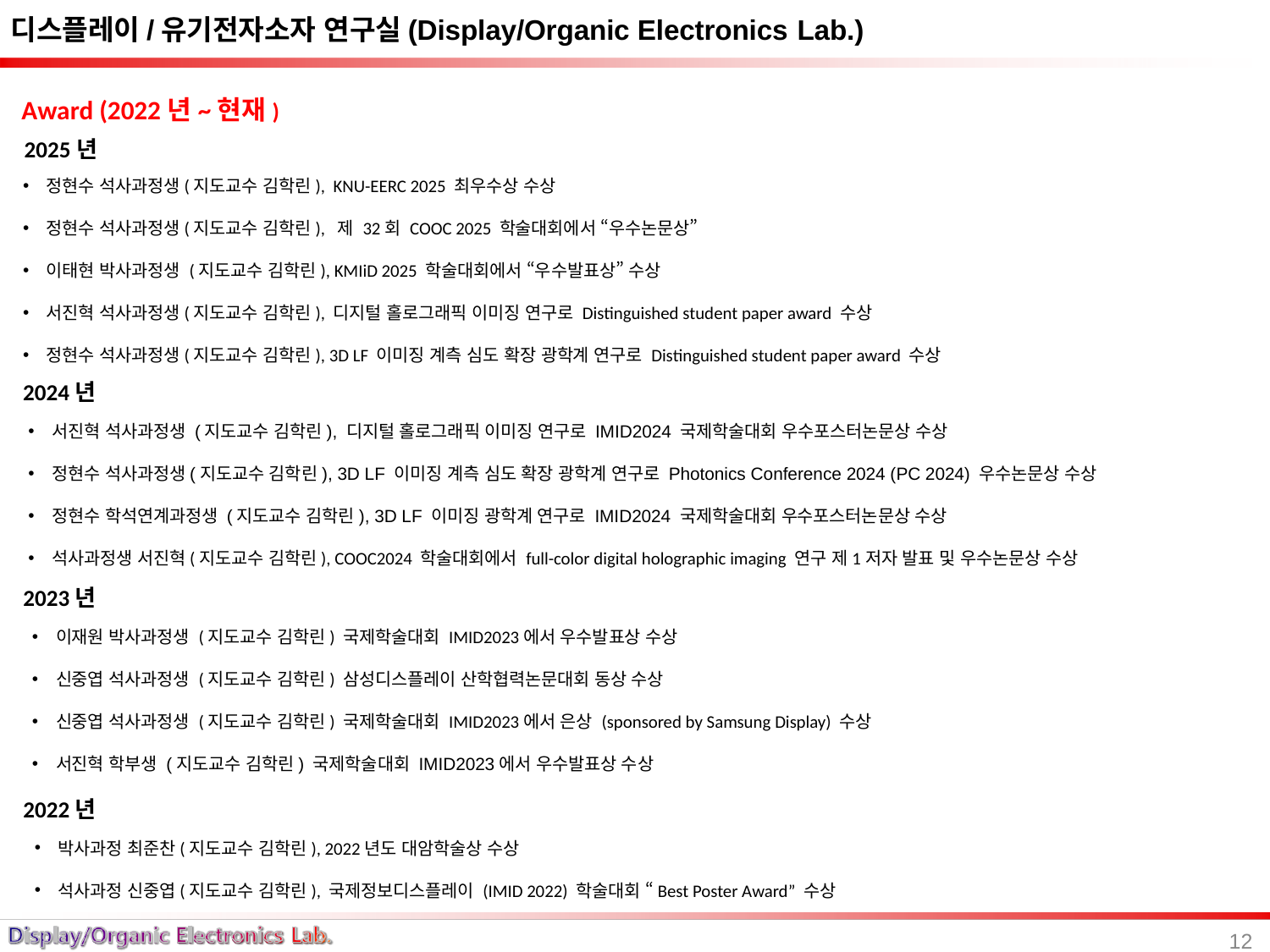

# 디스플레이/유기전자소자 연구실(Display/Organic Electronics Lab.)

Award (2022년~현재)
2025년
정현수 석사과정생(지도교수 김학린),  KNU-EERC 2025 최우수상 수상

정현수 석사과정생(지도교수 김학린),  제 32회 COOC 2025 학술대회에서 “우수논문상”

이태현 박사과정생 (지도교수 김학린), KMIiD 2025 학술대회에서 “우수발표상” 수상

서진혁 석사과정생(지도교수 김학린), 디지털 홀로그래픽 이미징 연구로 Distinguished student paper award 수상

정현수 석사과정생(지도교수 김학린), 3D LF 이미징 계측 심도 확장 광학계 연구로 Distinguished student paper award 수상

2024년
서진혁 석사과정생 (지도교수 김학린), 디지털 홀로그래픽 이미징 연구로 IMID2024 국제학술대회 우수포스터논문상 수상

정현수 석사과정생(지도교수 김학린), 3D LF 이미징 계측 심도 확장 광학계 연구로 Photonics Conference 2024 (PC 2024) 우수논문상 수상

정현수 학석연계과정생 (지도교수 김학린), 3D LF 이미징 광학계 연구로 IMID2024 국제학술대회 우수포스터논문상 수상

석사과정생 서진혁(지도교수 김학린), COOC2024 학술대회에서 full-color digital holographic imaging 연구 제1저자 발표 및 우수논문상 수상
2023년
이재원 박사과정생 (지도교수 김학린) 국제학술대회 IMID2023에서 우수발표상 수상

신중엽 석사과정생 (지도교수 김학린) 삼성디스플레이 산학협력논문대회 동상 수상

신중엽 석사과정생 (지도교수 김학린) 국제학술대회 IMID2023에서 은상 (sponsored by Samsung Display) 수상

서진혁 학부생 (지도교수 김학린) 국제학술대회 IMID2023에서 우수발표상 수상

2022년

박사과정 최준찬(지도교수 김학린), 2022년도 대암학술상 수상

석사과정 신중엽(지도교수 김학린), 국제정보디스플레이 (IMID 2022) 학술대회 “Best Poster Award” 수상

12